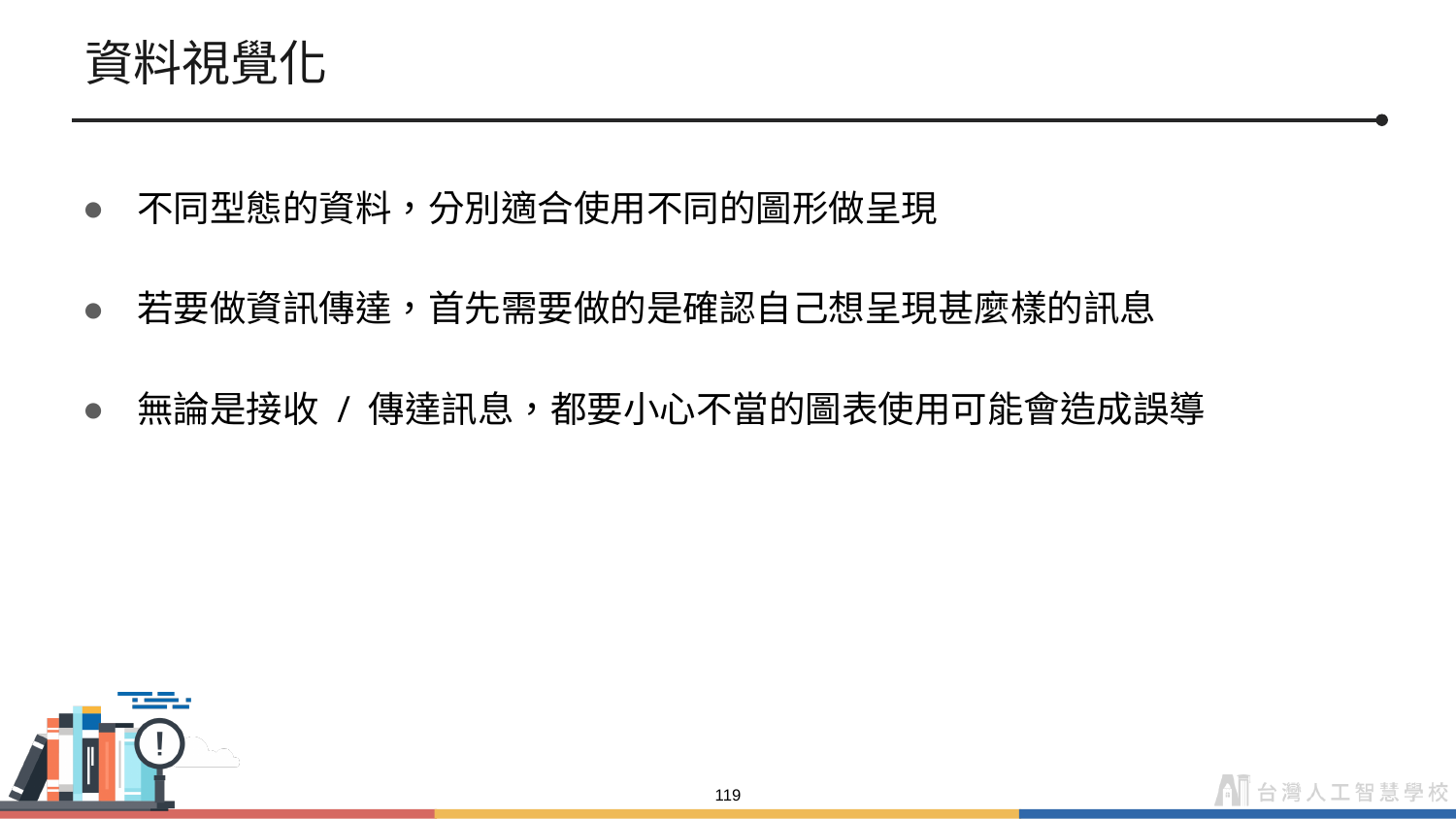

# 資料視覺化
不同型態的資料，分別適合使用不同的圖形做呈現

若要做資訊傳達，首先需要做的是確認自己想呈現甚麼樣的訊息

無論是接收 / 傳達訊息，都要小心不當的圖表使用可能會造成誤導
119